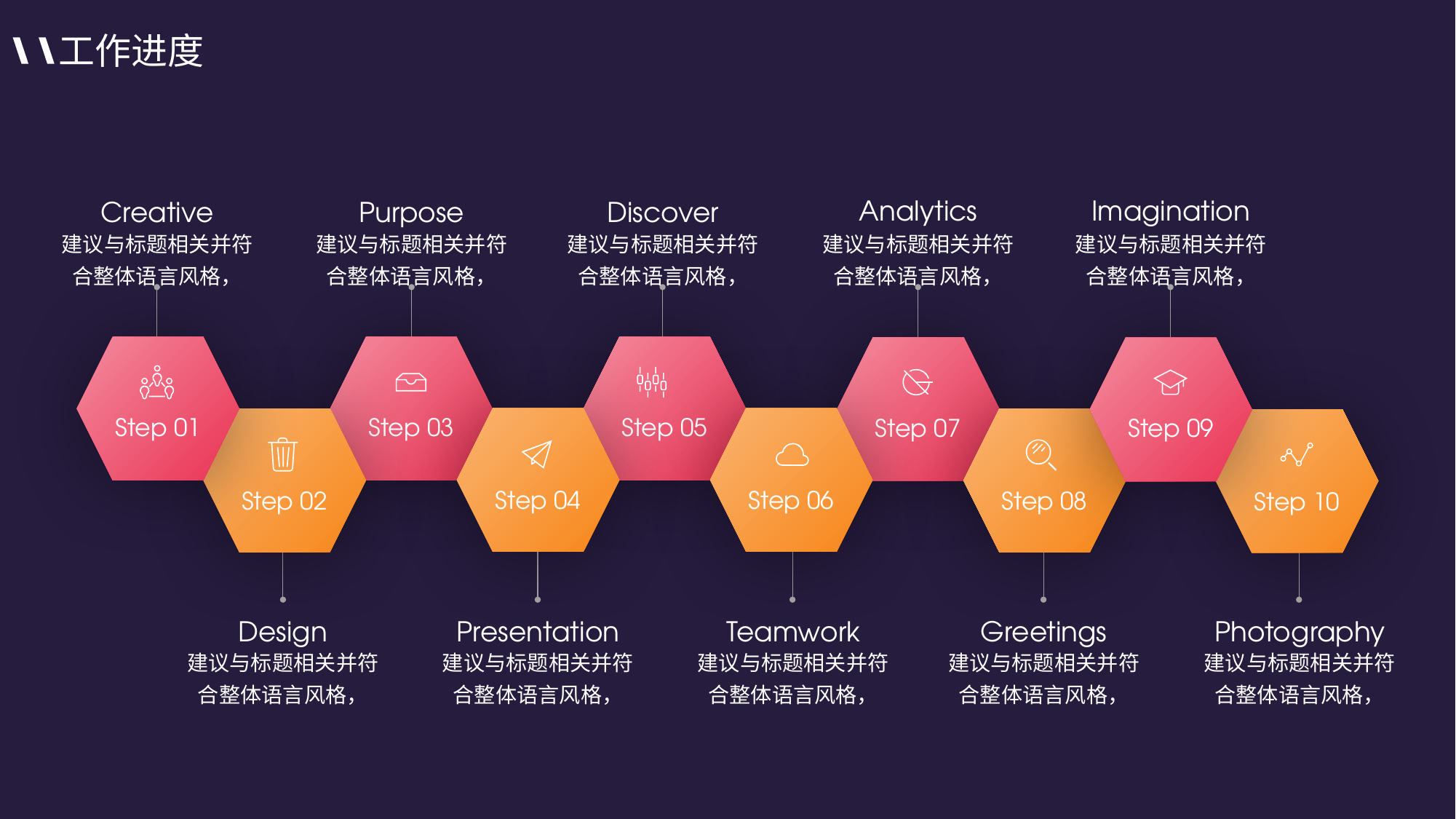

工作进度

Analytics
建议与标题相关并符合整体语言风格，
Imagination
建议与标题相关并符合整体语言风格，
Creative
建议与标题相关并符合整体语言风格，
Purpose
建议与标题相关并符合整体语言风格，
Discover
建议与标题相关并符合整体语言风格，

Step 05
Step 01
Step 03
Step 07
Step 09

Step 06
Step 04
Step 02
Step 08
Step 10
Design
建议与标题相关并符合整体语言风格，
Presentation
建议与标题相关并符合整体语言风格，
Teamwork
建议与标题相关并符合整体语言风格，
Greetings
建议与标题相关并符合整体语言风格，
Photography
建议与标题相关并符合整体语言风格，